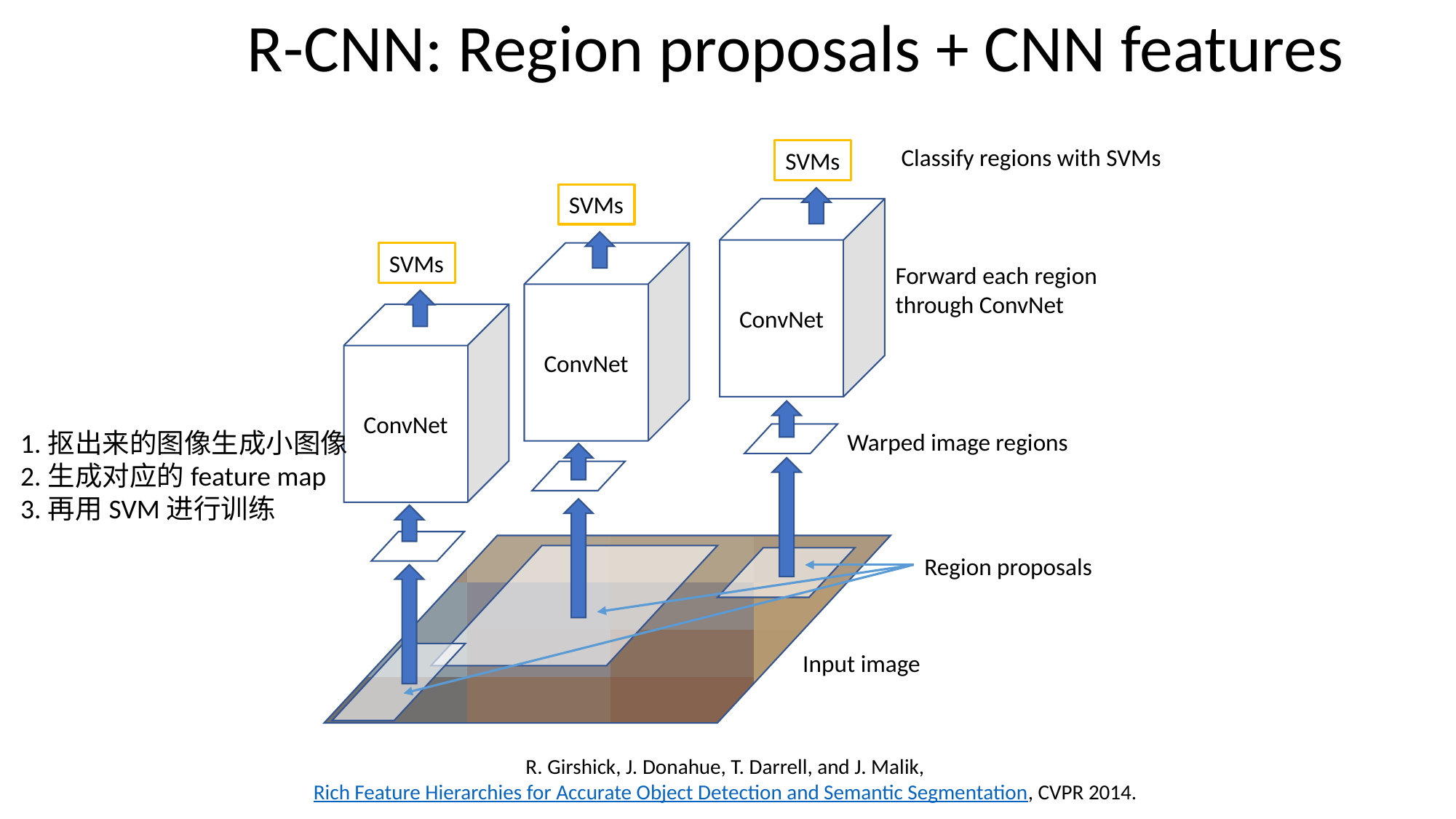

# R-CNN: Region proposals + CNN features
Classify regions with SVMs
SVMs
SVMs

ConvNet

ConvNet
SVMs
Forward each region through ConvNet

ConvNet

1.抠出来的图像生成小图像
2.生成对应的feature map
3.再用SVM进行训练
Warped image regions

Region proposals

Input image

R. Girshick, J. Donahue, T. Darrell, and J. Malik, Rich Feature Hierarchies for Accurate Object Detection and Semantic Segmentation, CVPR 2014.